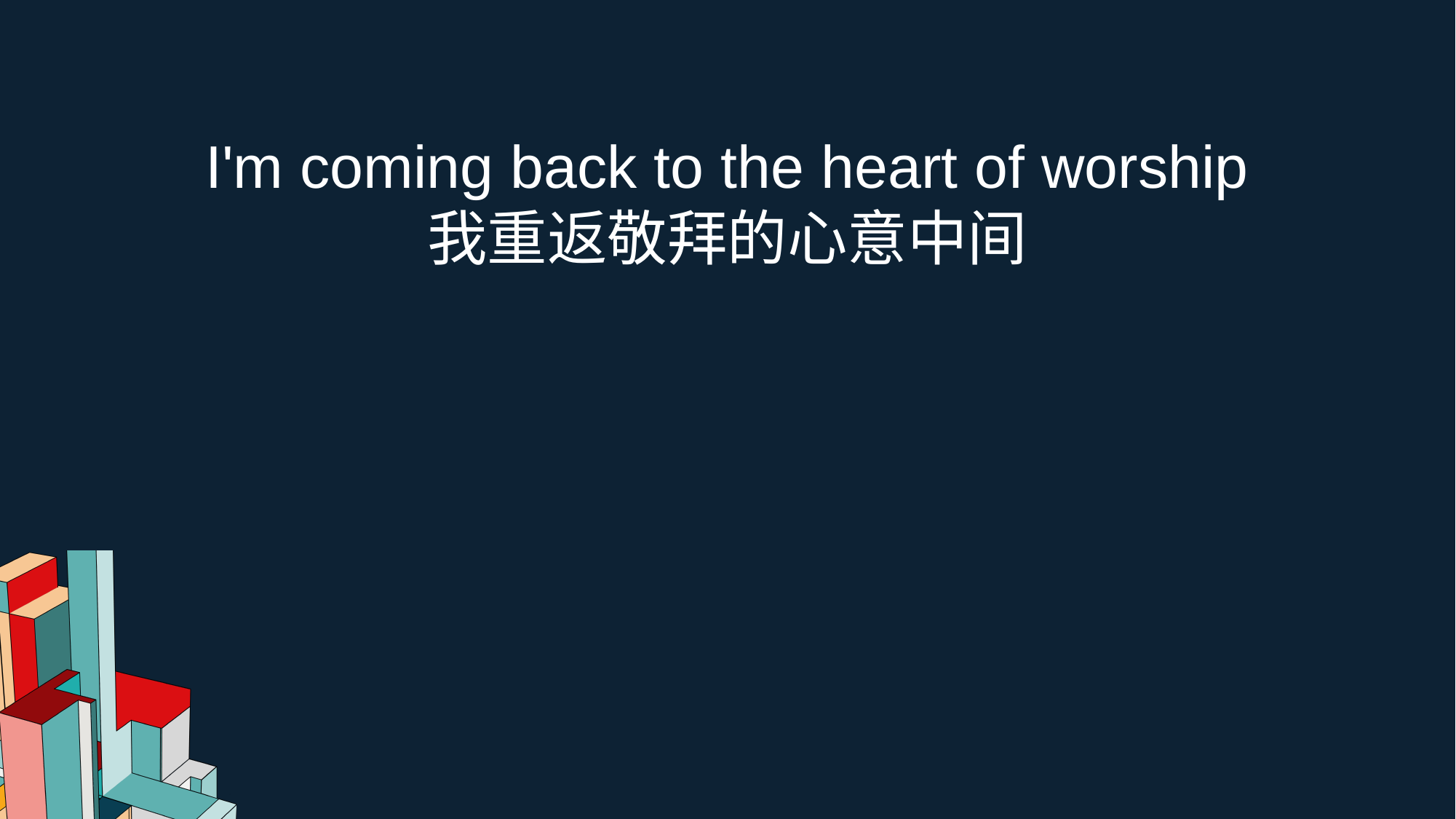

I'm coming back to the heart of worship
我重返敬拜的心意中间